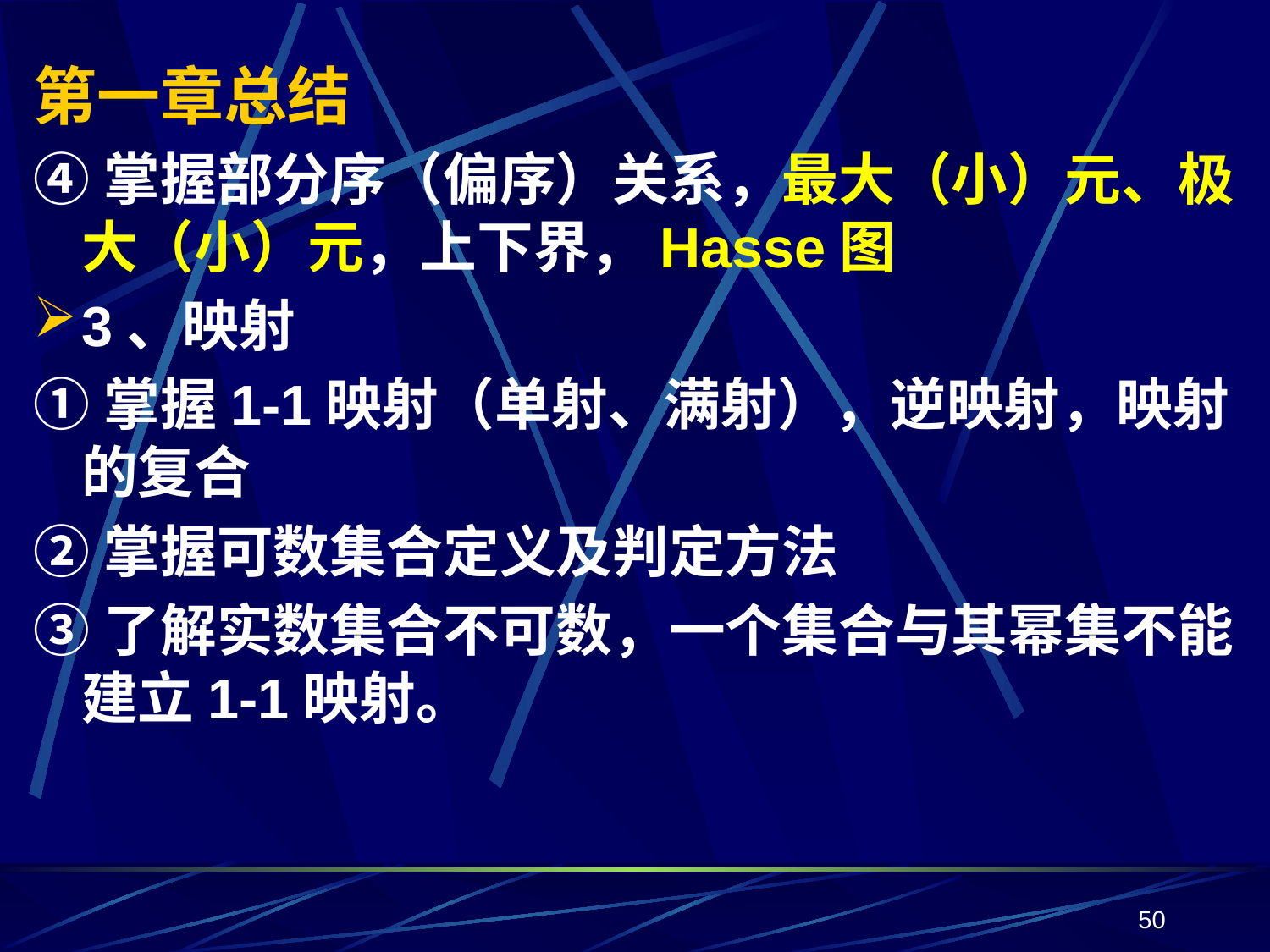

第一章总结
④掌握部分序（偏序）关系，最大（小）元、极大（小）元，上下界，Hasse图
3、映射
①掌握1-1映射（单射、满射），逆映射，映射的复合
②掌握可数集合定义及判定方法
③了解实数集合不可数，一个集合与其幂集不能建立1-1映射。

50